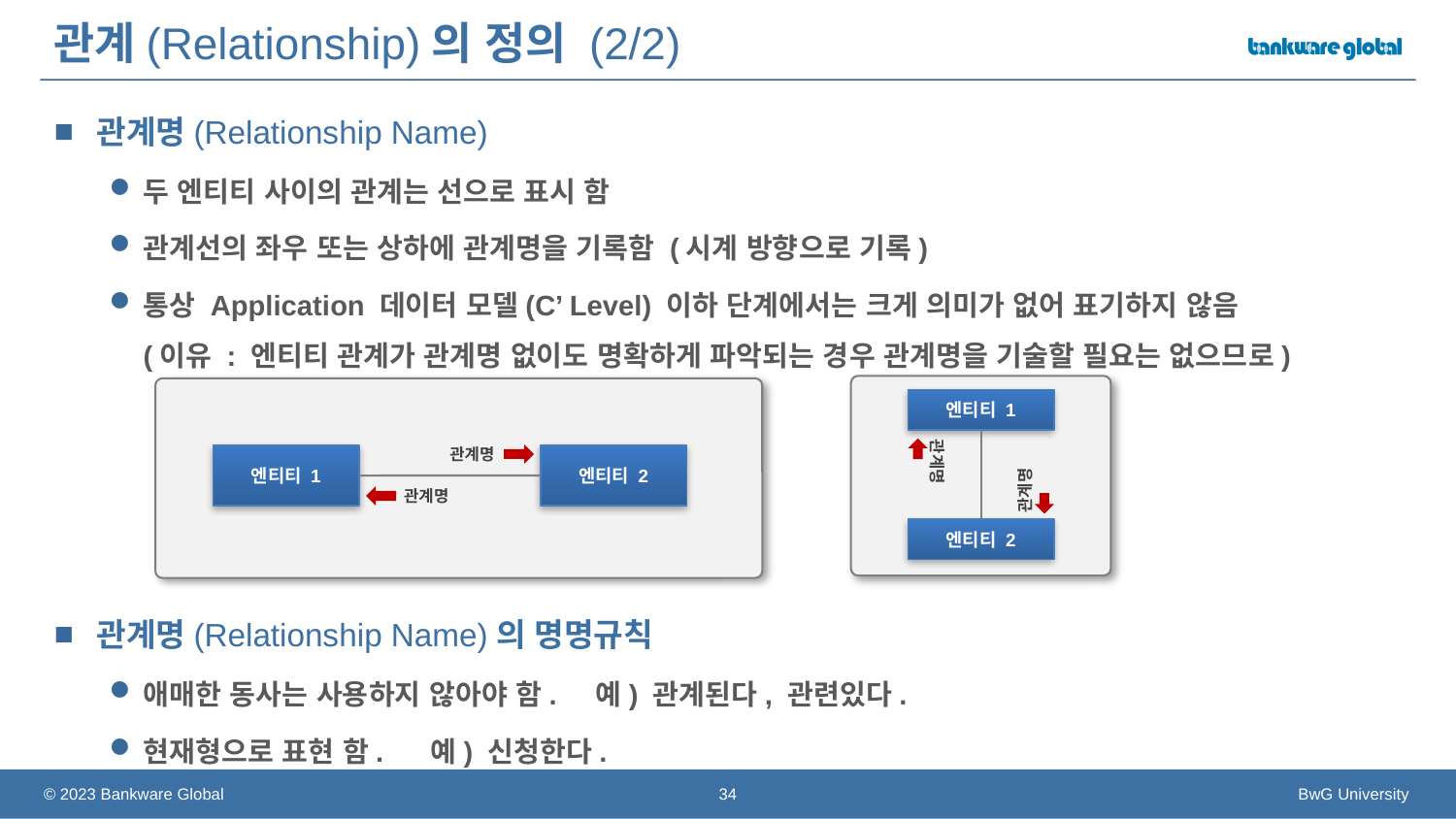

# 관계(Relationship)의 정의 (2/2)
관계명(Relationship Name)
두 엔티티 사이의 관계는 선으로 표시 함
관계선의 좌우 또는 상하에 관계명을 기록함 (시계 방향으로 기록)
통상 Application 데이터 모델(C’ Level) 이하 단계에서는 크게 의미가 없어 표기하지 않음
(이유 : 엔티티 관계가 관계명 없이도 명확하게 파악되는 경우 관계명을 기술할 필요는 없으므로)

관계명(Relationship Name)의 명명규칙
애매한 동사는 사용하지 않아야 함.    예) 관계된다, 관련있다.
현재형으로 표현 함.     예) 신청한다.

엔티티 1

관계명
관계명

엔티티 2

관계명
엔티티 2
엔티티 1

관계명
34